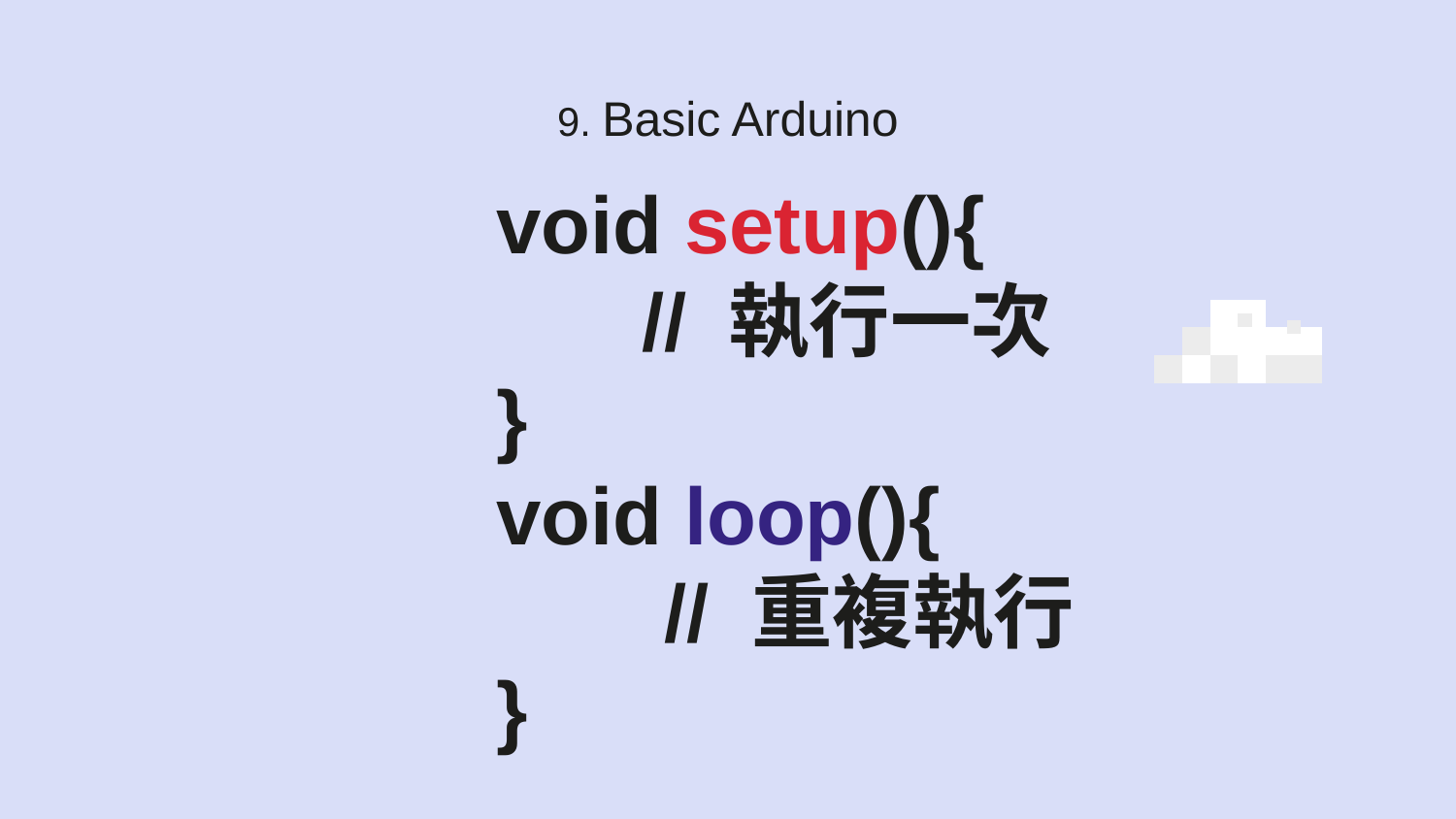

# 9. Basic Arduino
void setup(){
	// 執行一次
}
void loop(){
	 // 重複執行
}